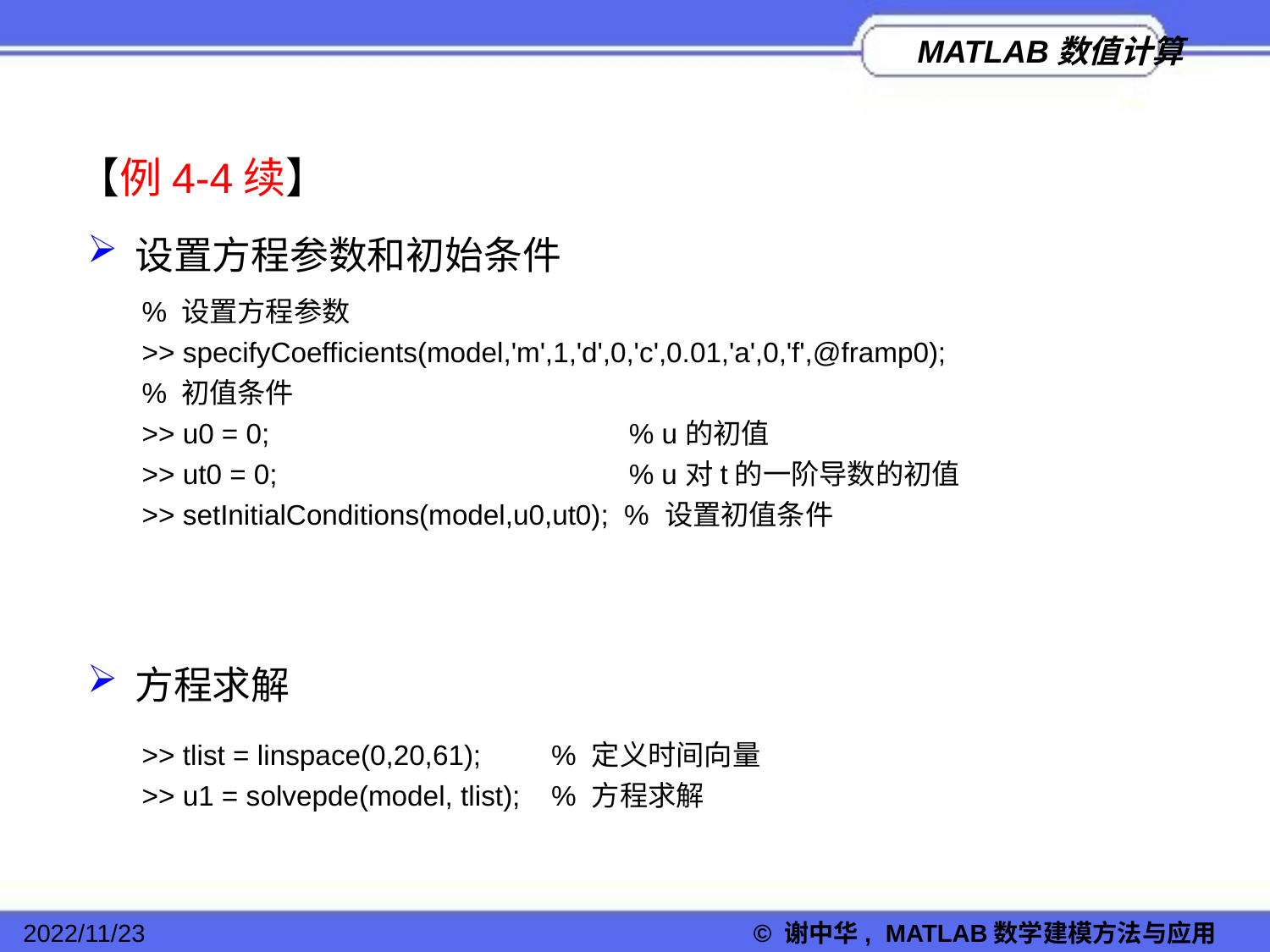

【例4-4续】
设置方程参数和初始条件
% 设置方程参数
>> specifyCoefficients(model,'m',1,'d',0,'c',0.01,'a',0,'f',@framp0);
% 初值条件
>> u0 = 0;                                              % u的初值
>> ut0 = 0;                                             % u对t的一阶导数的初值
>> setInitialConditions(model,u0,ut0);  % 设置初值条件
方程求解
>> tlist = linspace(0,20,61);         % 定义时间向量
>> u1 = solvepde(model, tlist);    % 方程求解
2022/11/23
© 谢中华,  MATLAB数学建模方法与应用